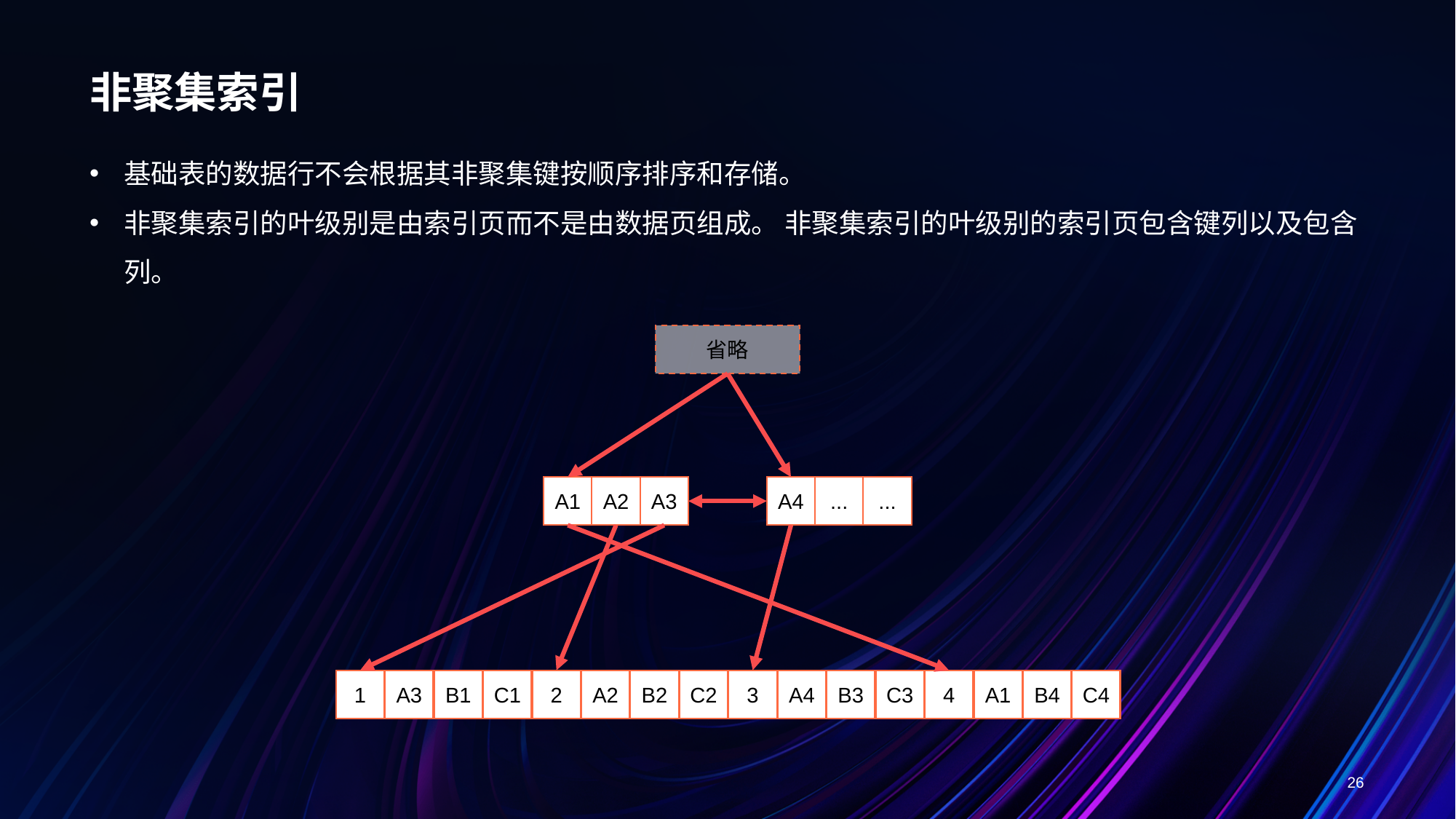

# 非聚集索引
基础表的数据行不会根据其非聚集键按顺序排序和存储。
非聚集索引的叶级别是由索引页而不是由数据页组成。 非聚集索引的叶级别的索引页包含键列以及包含列。
省略
A3
A2
A1
...
...
A4
1
A3
B1
C1
2
A2
B2
C2
3
A4
B3
C3
4
A1
B4
C4
26